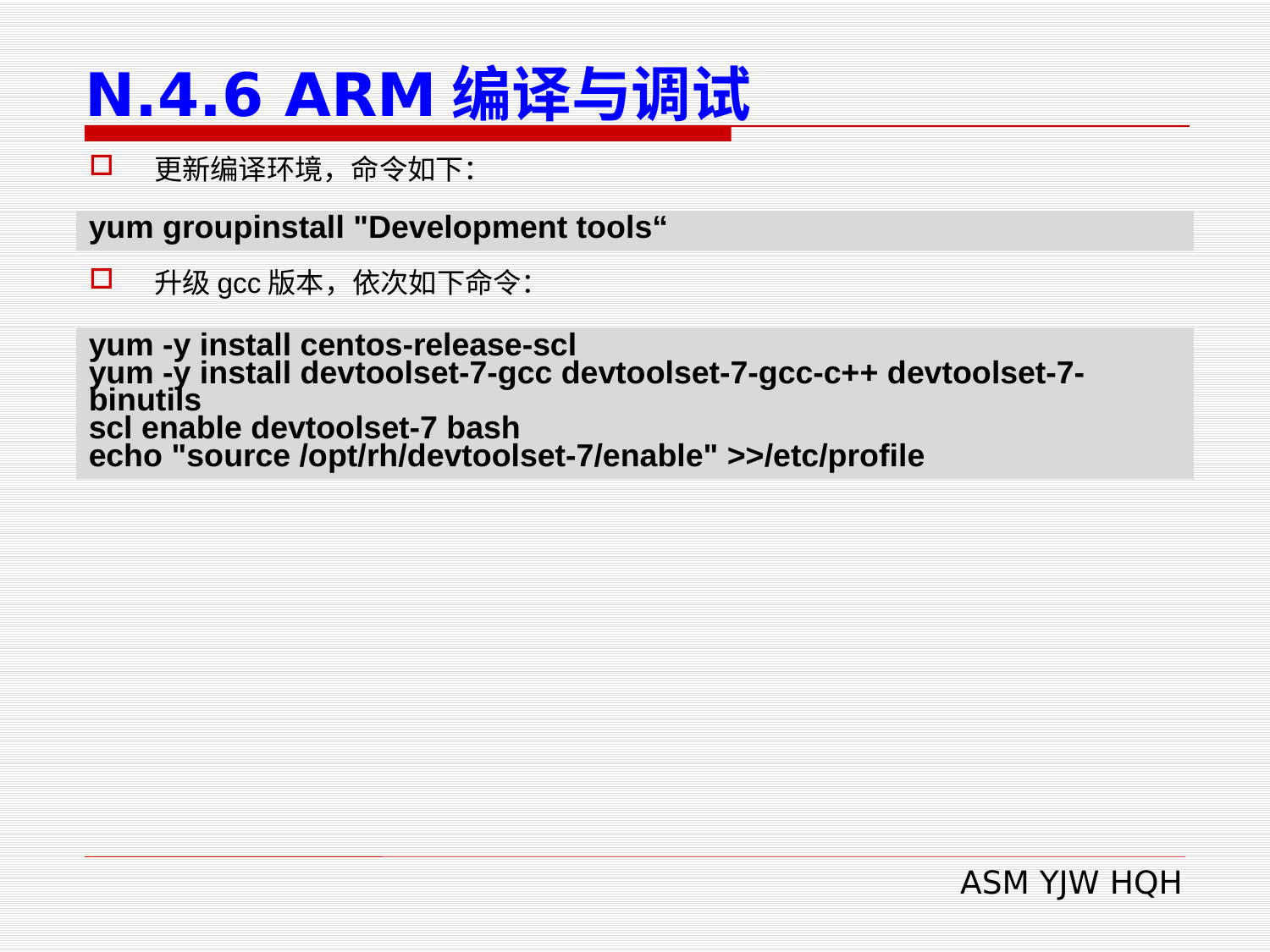

# N.4.6 ARM编译与调试
更新编译环境，命令如下：

升级gcc版本，依次如下命令：

yum groupinstall "Development tools“
yum -y install centos-release-scl
yum -y install devtoolset-7-gcc devtoolset-7-gcc-c++ devtoolset-7-binutils
scl enable devtoolset-7 bash
echo "source /opt/rh/devtoolset-7/enable" >>/etc/profile